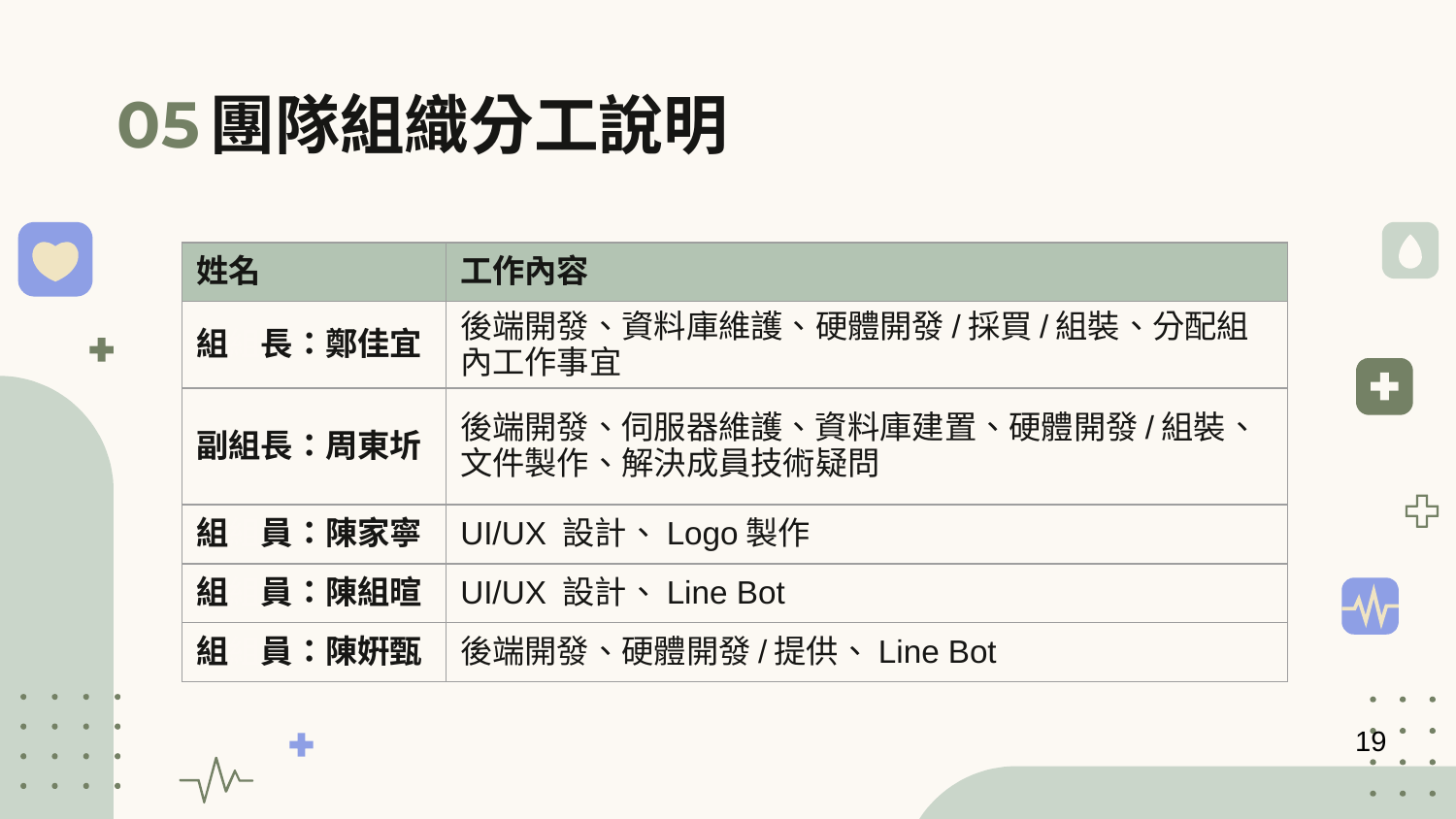

團隊組織分工說明
05
| 姓名 | 工作內容 |
| --- | --- |
| 組組長：鄭佳宜 | 後端開發、資料庫維護、硬體開發/採買/組裝、分配組內工作事宜 |
| 副組長：周東圻 | 後端開發、伺服器維護、資料庫建置、硬體開發/組裝、 文件製作、解決成員技術疑問 |
| 組組員：陳家寧 | UI/UX 設計、Logo製作 |
| 組組員：陳組暄 | UI/UX 設計、Line Bot |
| 組組員：陳姸甄 | 後端開發、硬體開發/提供、Line Bot |

#
19